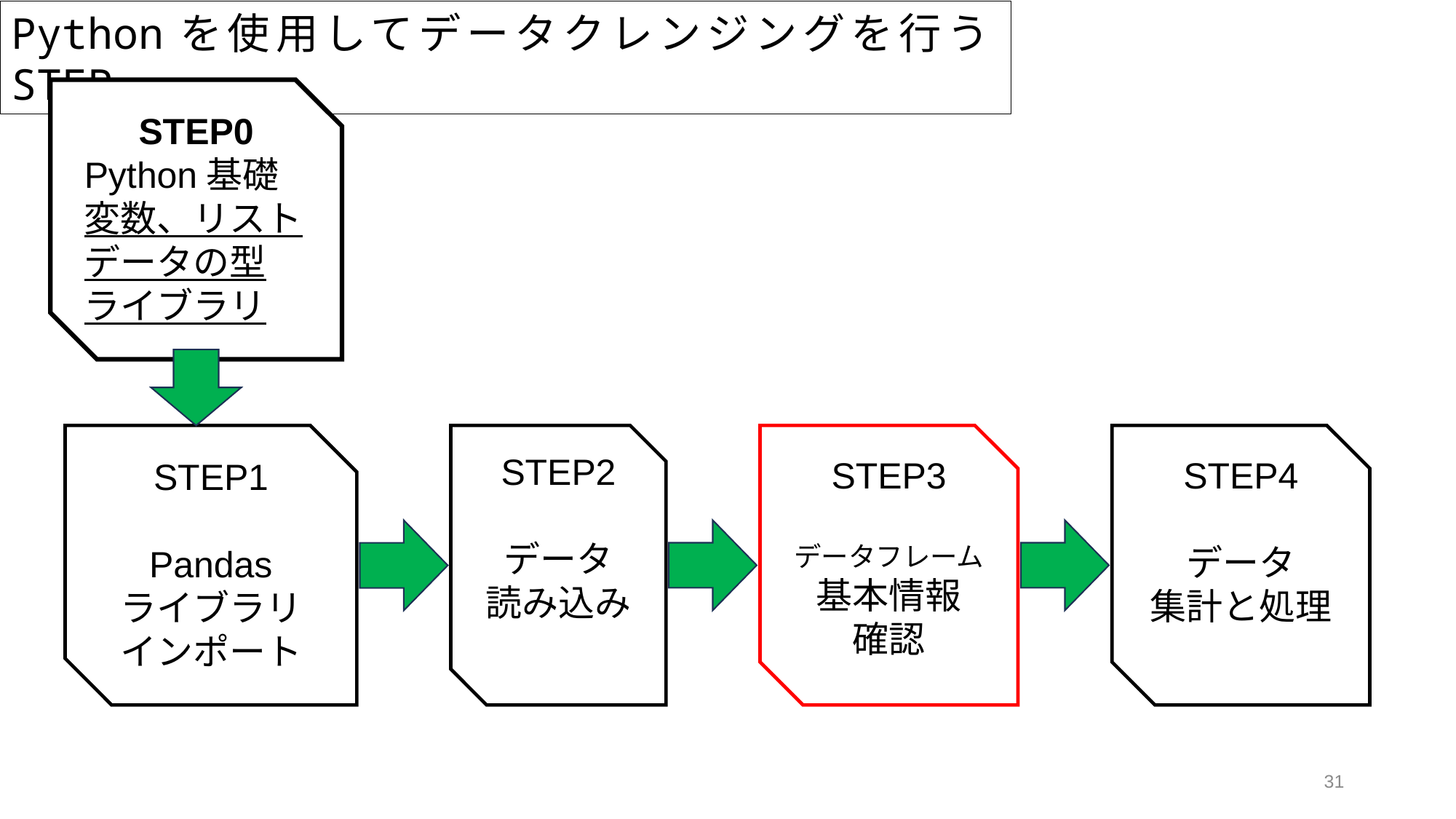

Pythonを使用してデータクレンジングを行うSTEP
STEP0
Python基礎
変数、リスト
データの型
ライブラリ

STEP1

Pandas
ライブラリ
インポート
STEP2

データ
読み込み

STEP3

データフレーム基本情報
確認

STEP4

データ
集計と処理

31